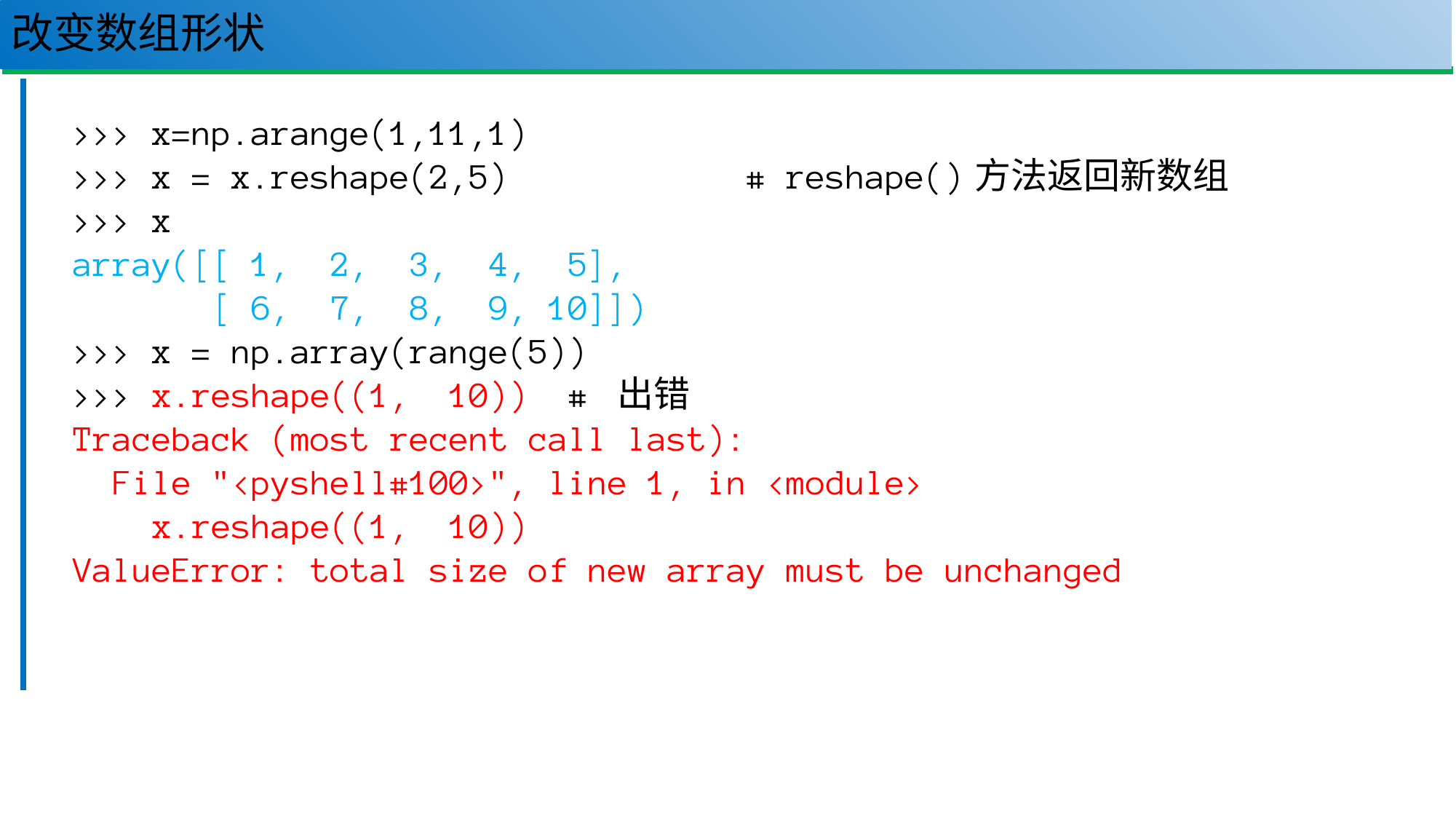

# 改变数组形状
67
>>> x=np.arange(1,11,1)
>>> x = x.reshape(2,5)            # reshape()方法返回新数组
>>> x
array([[ 1,  2,  3,  4,  5],
       [ 6,  7,  8,  9, 10]])
>>> x = np.array(range(5))
>>> x.reshape((1,  10))  # 出错
Traceback (most recent call last):
  File "<pyshell#100>", line 1, in <module>
    x.reshape((1,  10))
ValueError: total size of new array must be unchanged